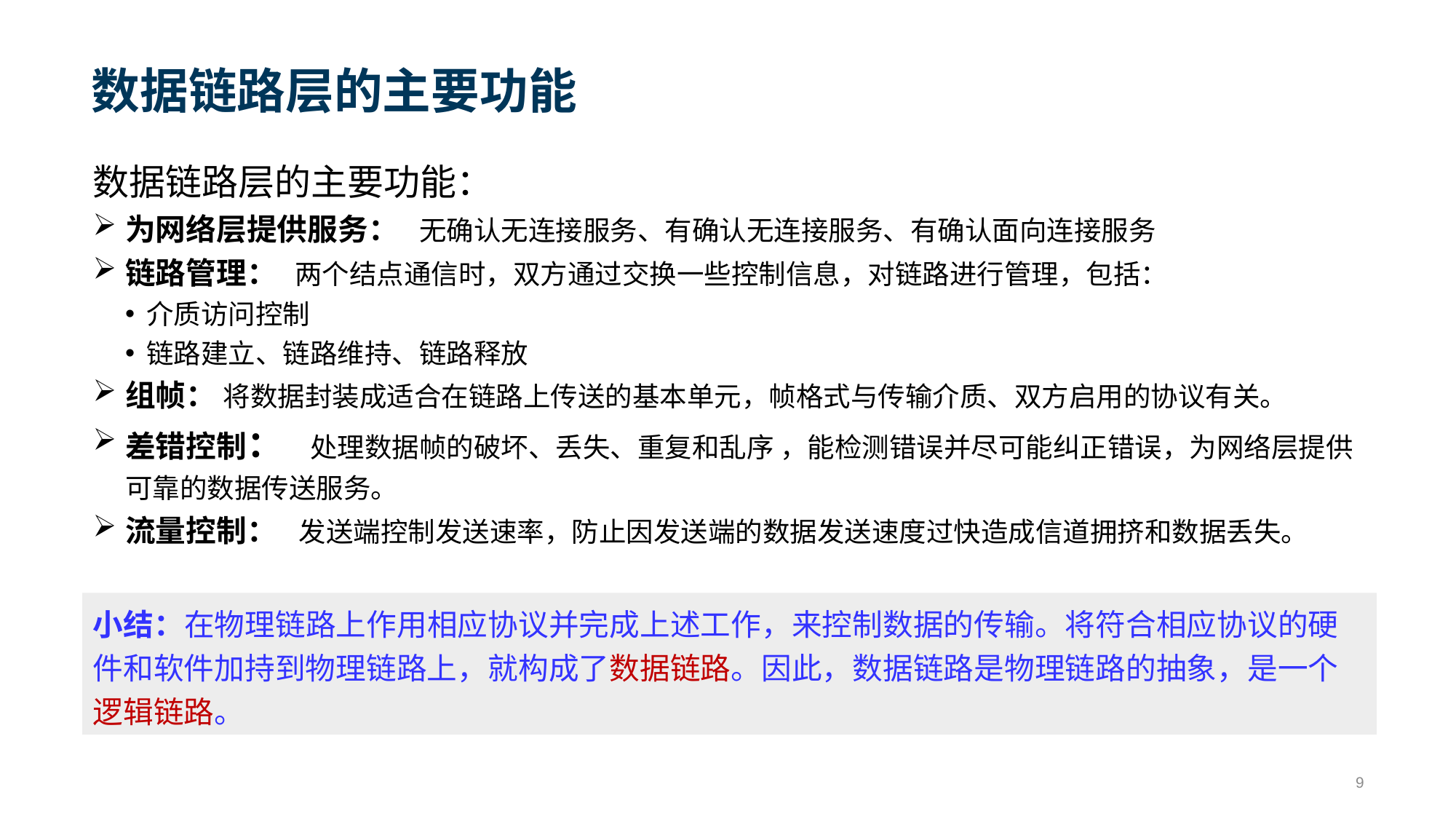

# 数据链路层的主要功能
数据链路层的主要功能：
为网络层提供服务：   无确认无连接服务、有确认无连接服务、有确认面向连接服务
链路管理：   两个结点通信时，双方通过交换一些控制信息，对链路进行管理，包括：
介质访问控制
链路建立、链路维持、链路释放
组帧： 将数据封装成适合在链路上传送的基本单元，帧格式与传输介质、双方启用的协议有关。
差错控制：    处理数据帧的破坏、丢失、重复和乱序 ，能检测错误并尽可能纠正错误，为网络层提供可靠的数据传送服务。
流量控制：    发送端控制发送速率，防止因发送端的数据发送速度过快造成信道拥挤和数据丢失。
小结：在物理链路上作用相应协议并完成上述工作，来控制数据的传输。将符合相应协议的硬件和软件加持到物理链路上，就构成了数据链路。因此，数据链路是物理链路的抽象，是一个逻辑链路。
9